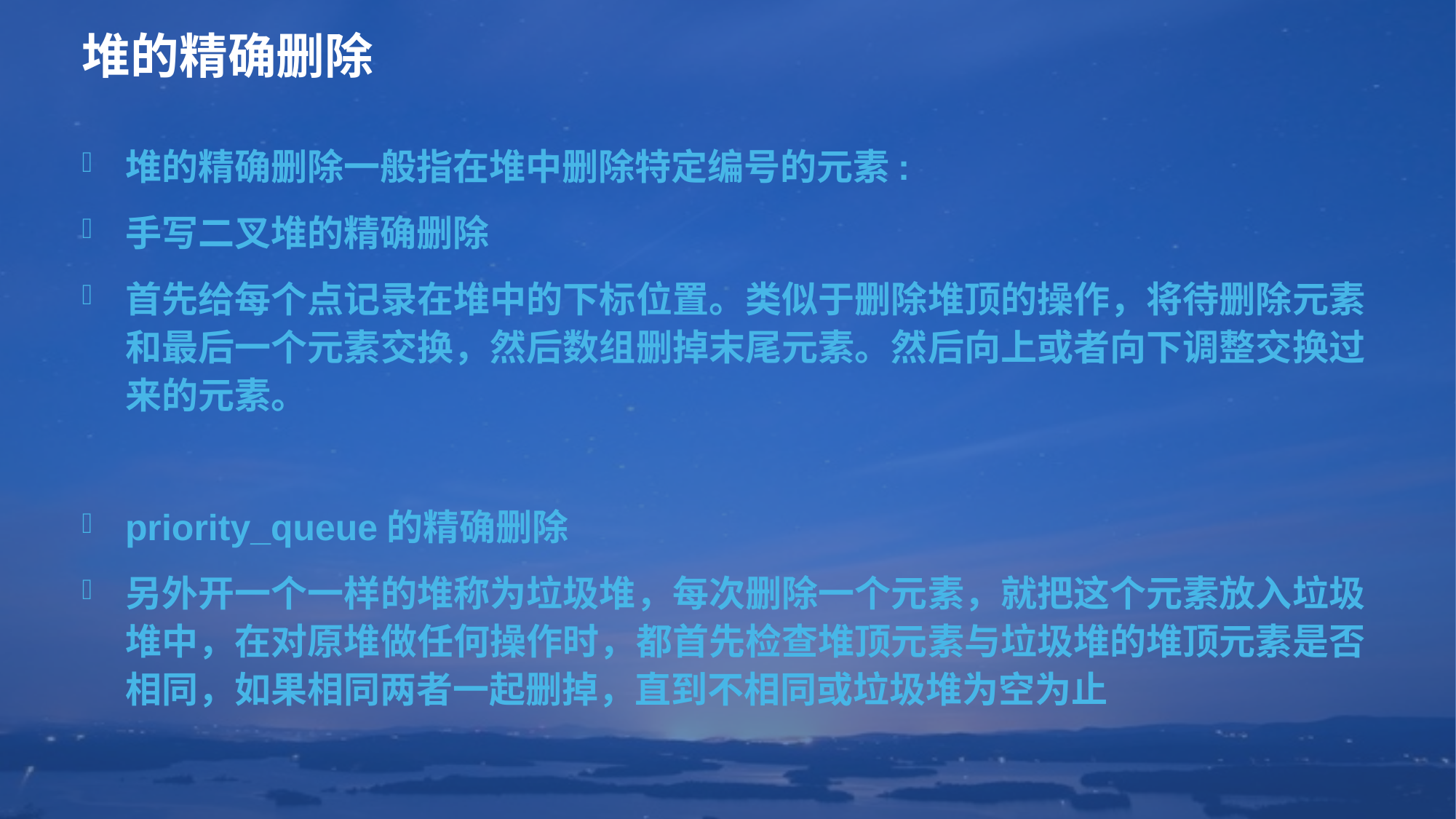

# 堆的精确删除
堆的精确删除一般指在堆中删除特定编号的元素:
手写二叉堆的精确删除
首先给每个点记录在堆中的下标位置。类似于删除堆顶的操作，将待删除元素和最后一个元素交换，然后数组删掉末尾元素。然后向上或者向下调整交换过来的元素。

priority_queue的精确删除
另外开一个一样的堆称为垃圾堆，每次删除一个元素，就把这个元素放入垃圾堆中，在对原堆做任何操作时，都首先检查堆顶元素与垃圾堆的堆顶元素是否相同，如果相同两者一起删掉，直到不相同或垃圾堆为空为止